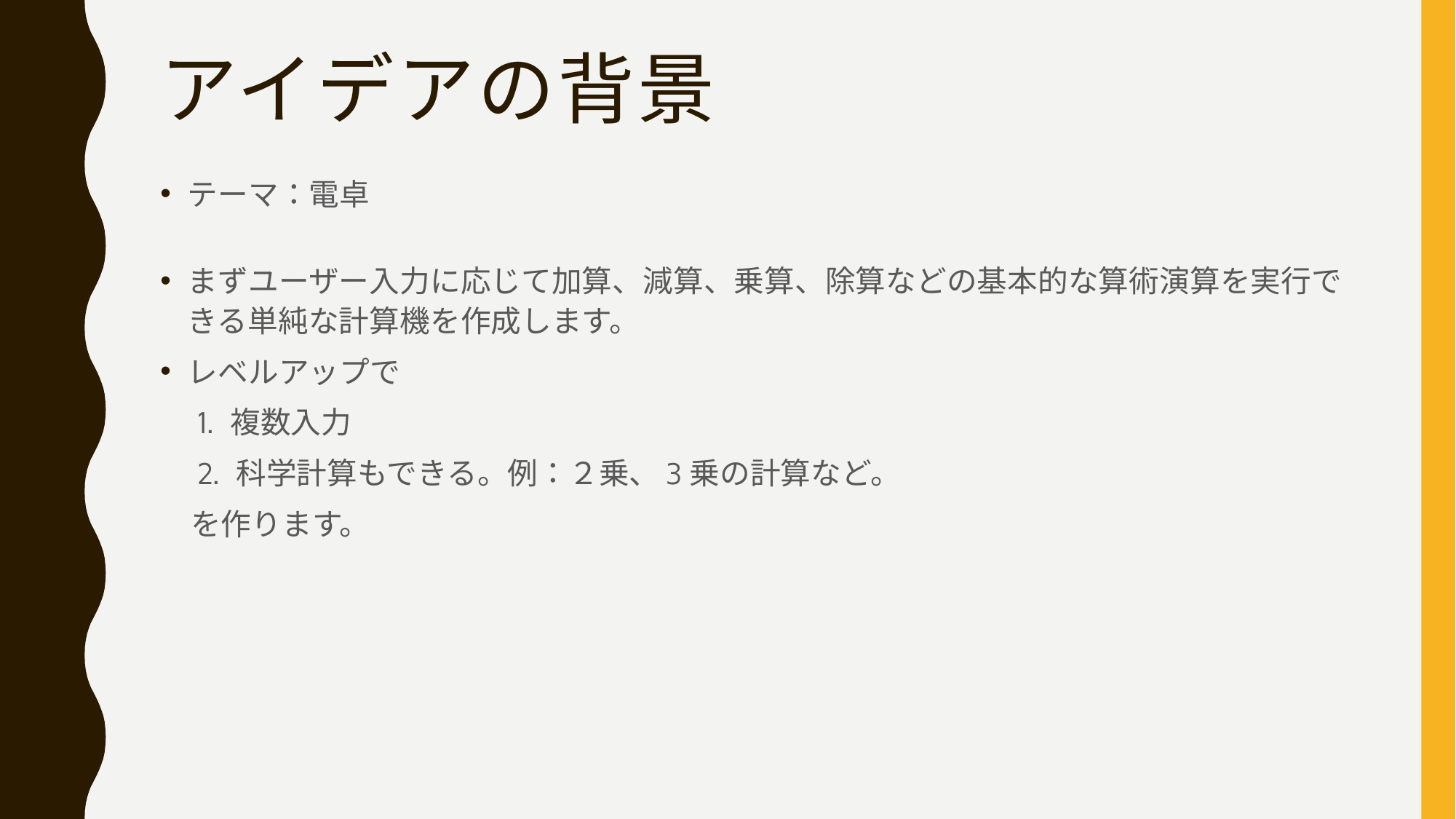

# アイデアの背景
テーマ：電卓
まずユーザー入力に応じて加算、減算、乗算、除算などの基本的な算術演算を実行できる単純な計算機を作成します。
レベルアップで
　1. 複数入力
　2. 科学計算もできる。例：２乗、3乗の計算など。
　を作ります。